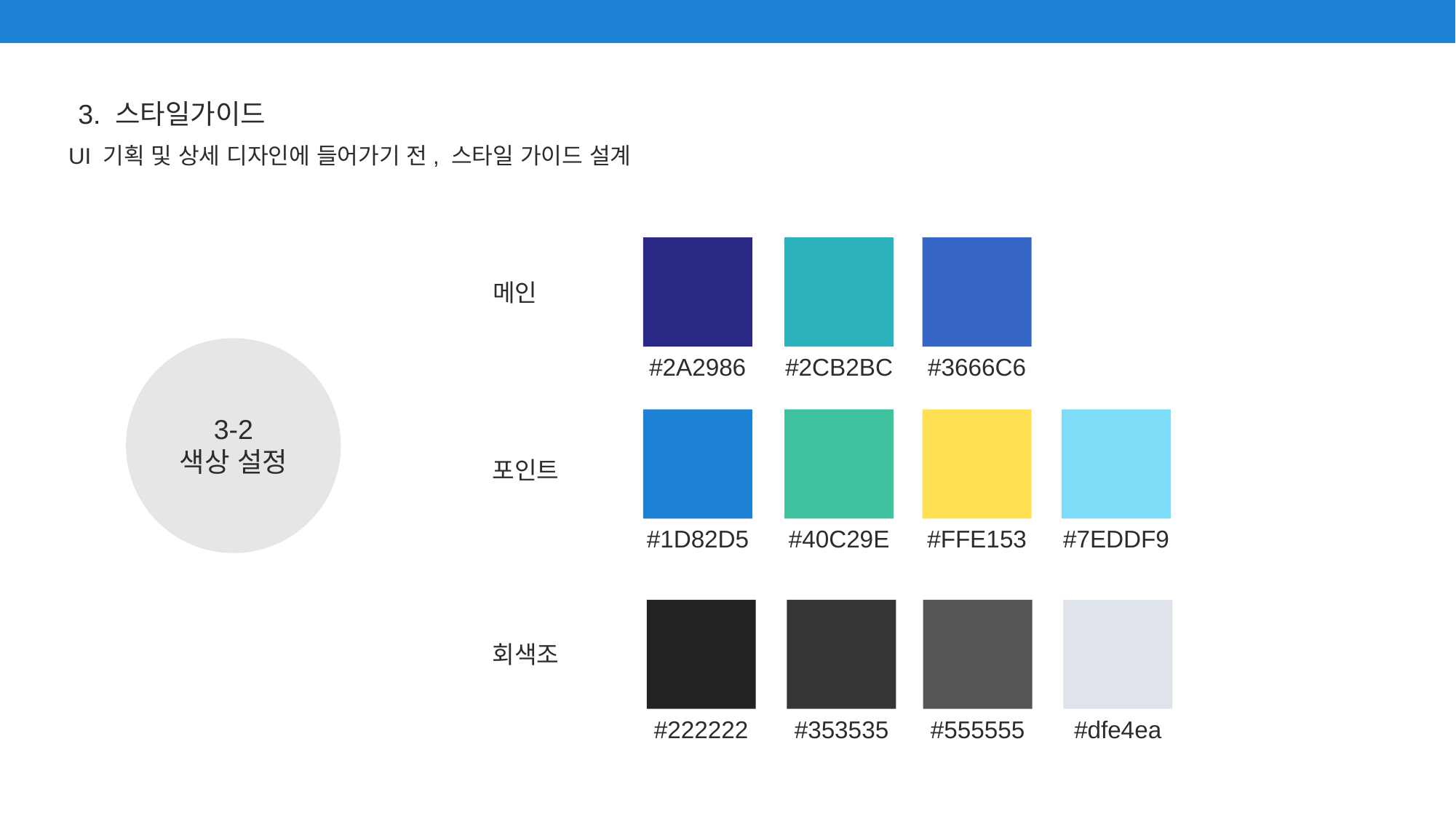

3. 스타일가이드
UI 기획 및 상세 디자인에 들어가기 전, 스타일 가이드 설계

#2A2986

#2CB2BC

#3666C6
메인

3-2
색상 설정

#1D82D5

#40C29E

#FFE153

#7EDDF9
포인트

#222222

#353535

#555555

#dfe4ea
회색조